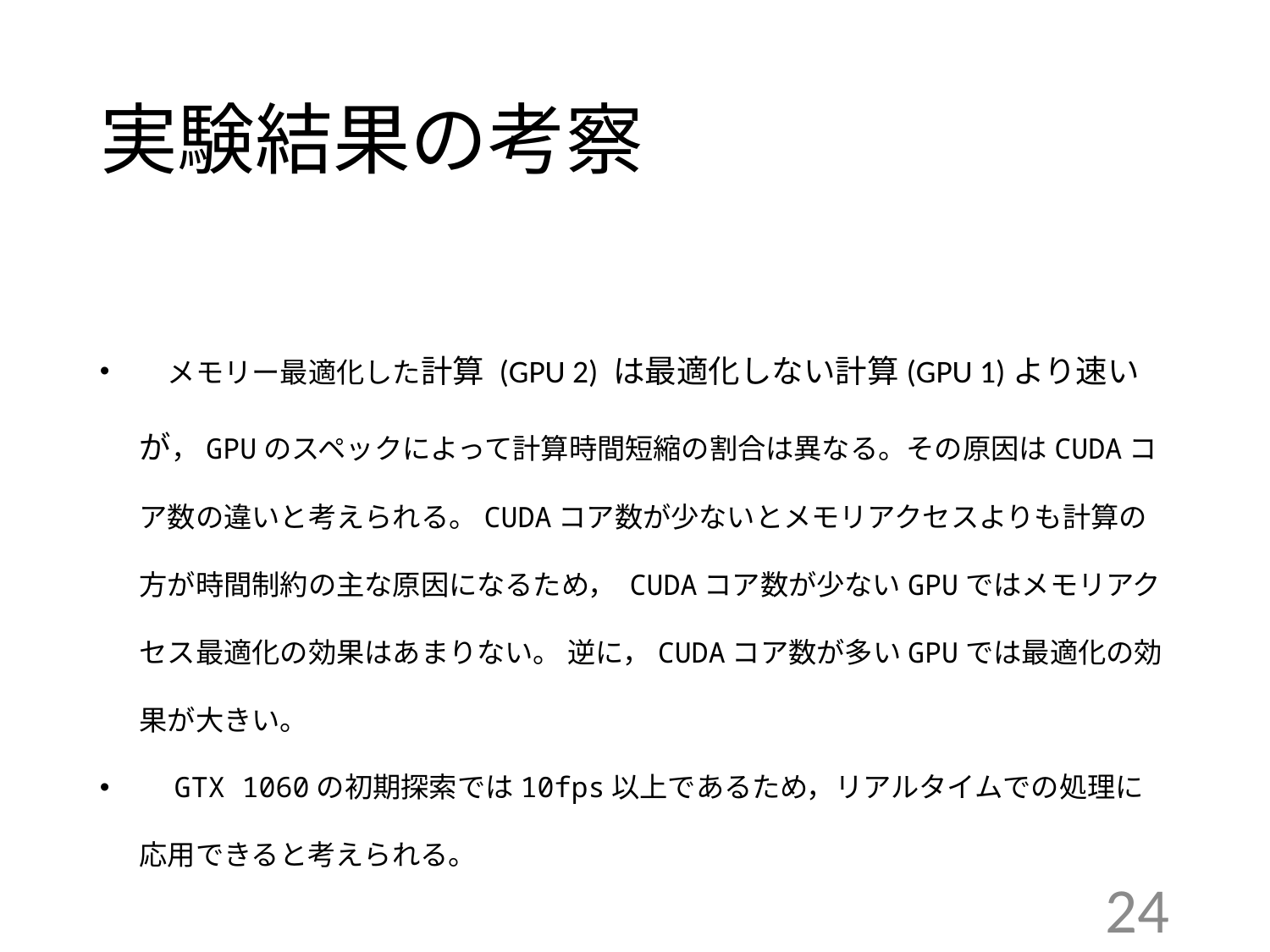

実験結果の考察
　メモリー最適化した計算 (GPU 2) は最適化しない計算(GPU 1)より速いが，GPUのスペックによって計算時間短縮の割合は異なる。その原因はCUDAコア数の違いと考えられる。CUDAコア数が少ないとメモリアクセスよりも計算の方が時間制約の主な原因になるため， CUDAコア数が少ないGPUではメモリアクセス最適化の効果はあまりない。 逆に，CUDAコア数が多いGPUでは最適化の効果が大きい。
　GTX 1060の初期探索では10fps以上であるため，リアルタイムでの処理に応用できると考えられる。
24